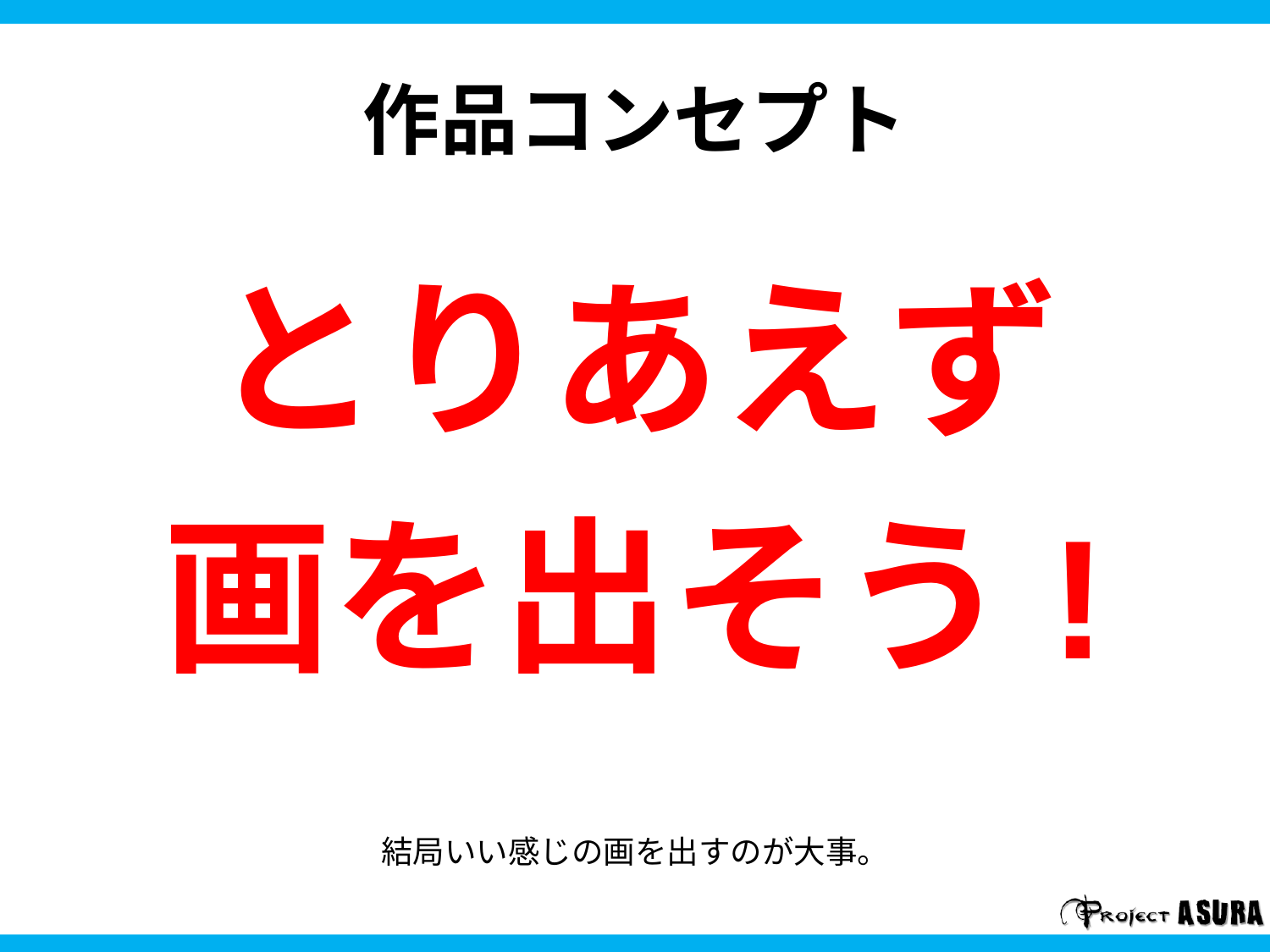

# 作品コンセプト
とりあえず
画を出そう!
結局いい感じの画を出すのが大事。